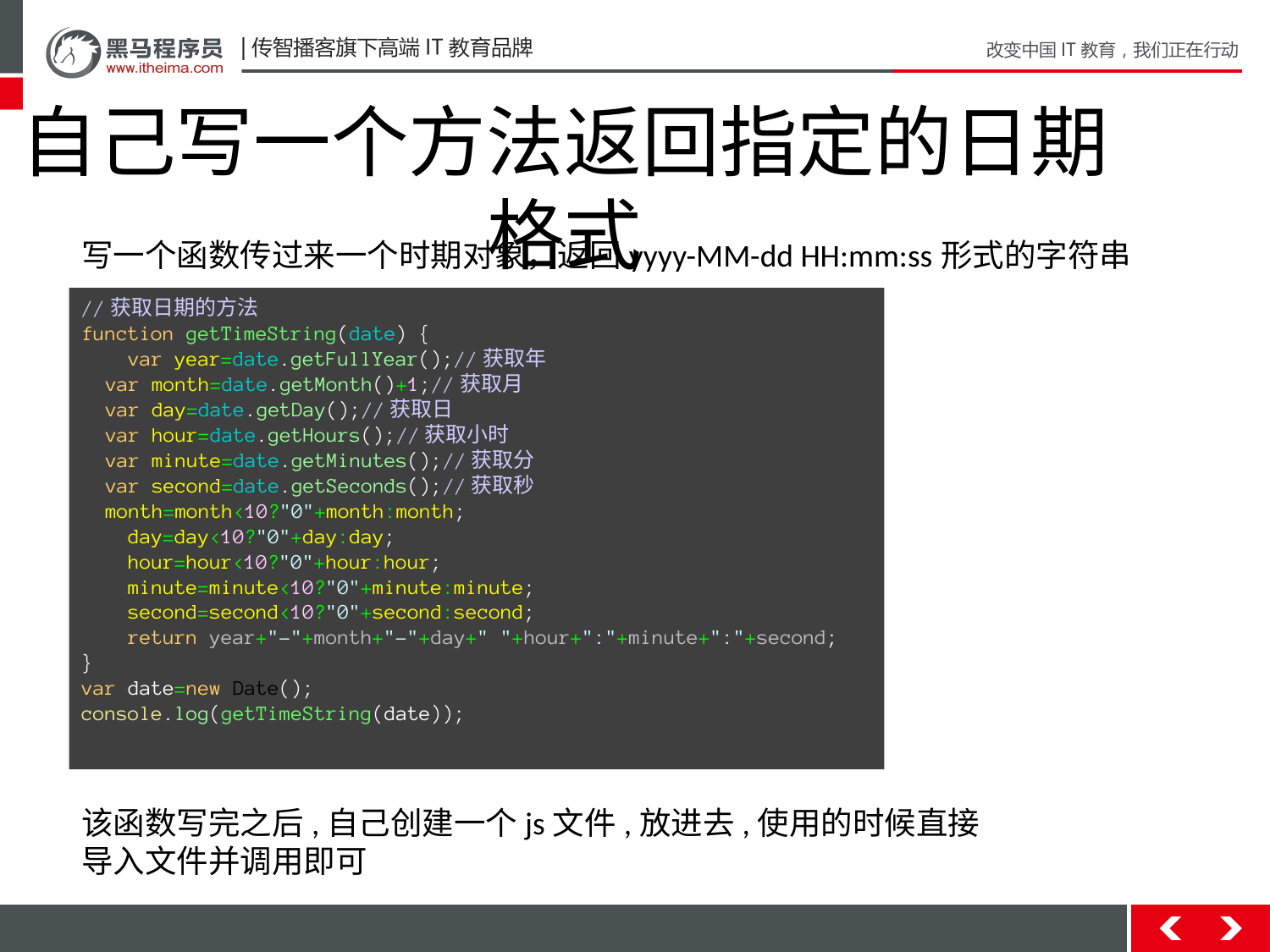

自己写一个方法返回指定的日期格式
写一个函数传过来一个时期对象，返回yyyy-MM-dd HH:mm:ss形式的字符串
//获取日期的方法
function getTimeString(date) {
    var year=date.getFullYear();//获取年
    var month=date.getMonth()+1;//获取月
    var day=date.getDay();//获取日
    var hour=date.getHours();//获取小时
    var minute=date.getMinutes();//获取分
    var second=date.getSeconds();//获取秒
    month=month<10?"0"+month:month;
    day=day<10?"0"+day:day;
    hour=hour<10?"0"+hour:hour;
    minute=minute<10?"0"+minute:minute;
    second=second<10?"0"+second:second;
    return year+"-"+month+"-"+day+" "+hour+":"+minute+":"+second;
}
var date=new Date();
console.log(getTimeString(date));
该函数写完之后,自己创建一个js文件,放进去,使用的时候直接导入文件并调用即可